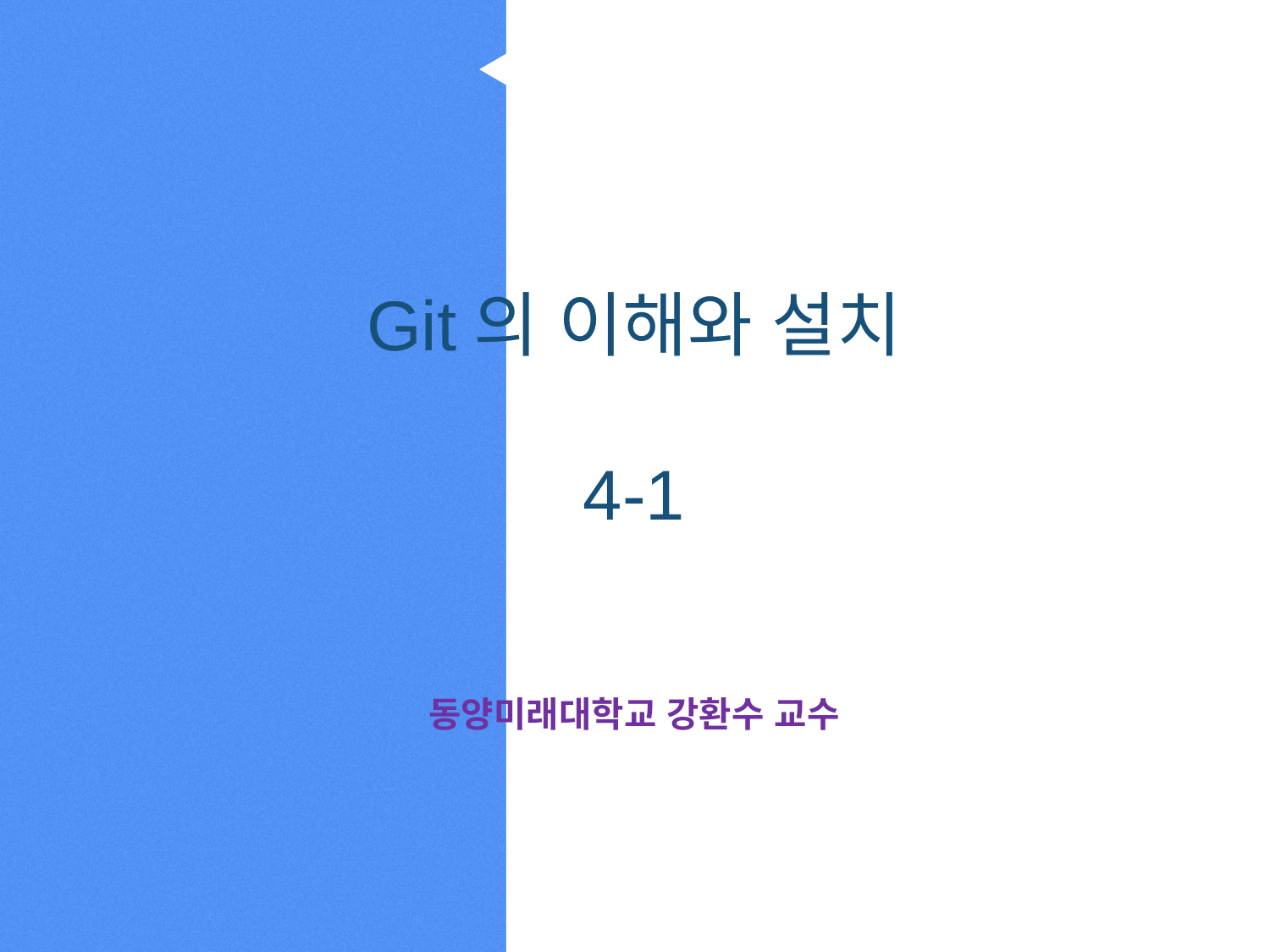

Git의 이해와 설치

4-1
동양미래대학교 강환수 교수